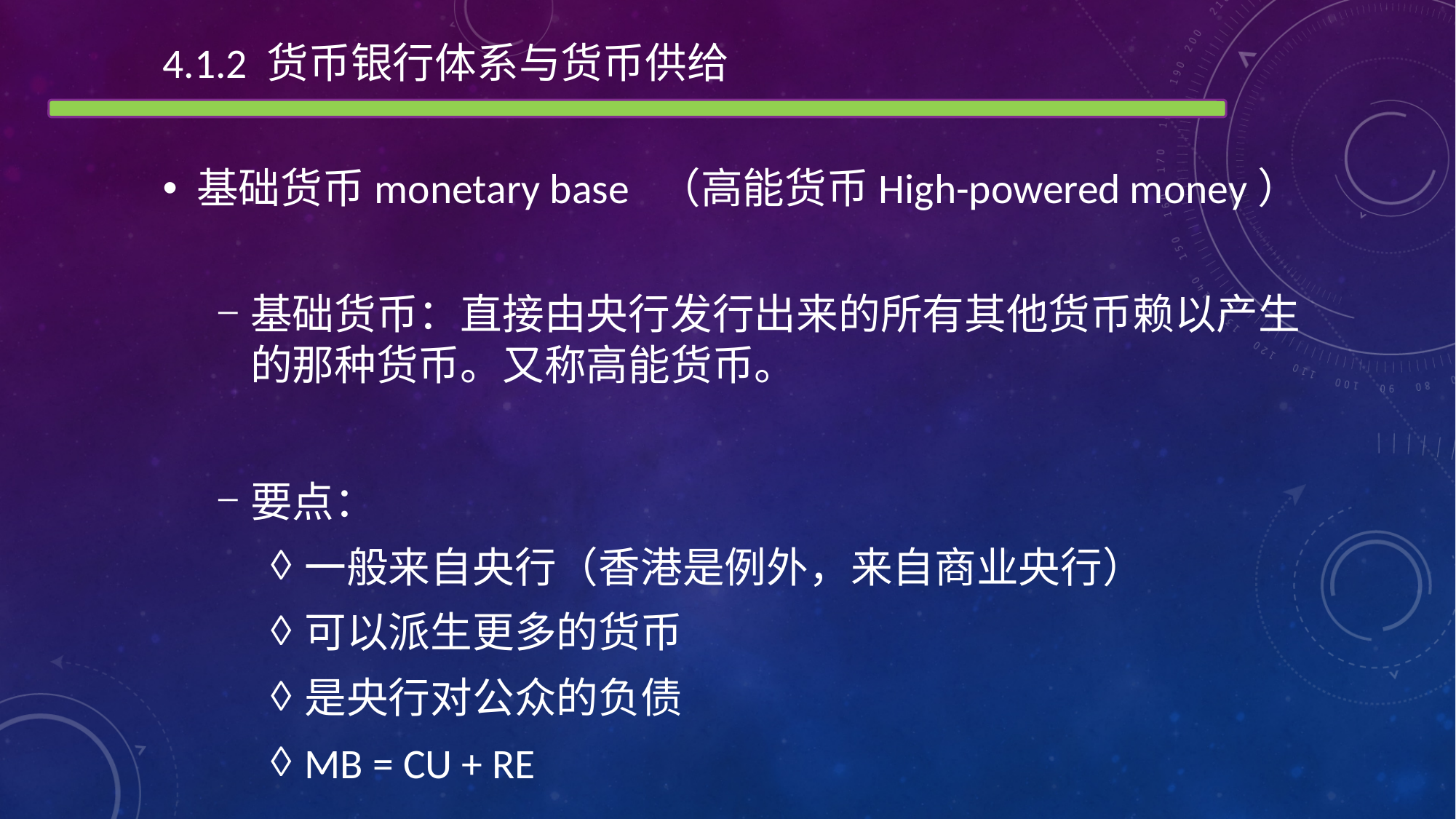

4.1.2 货币银行体系与货币供给

基础货币monetary base  （高能货币High-powered money）

基础货币：直接由央行发行出来的所有其他货币赖以产生的那种货币。又称高能货币。

要点：
一般来自央行（香港是例外，来自商业央行）
可以派生更多的货币
是央行对公众的负债
MB = CU + RE